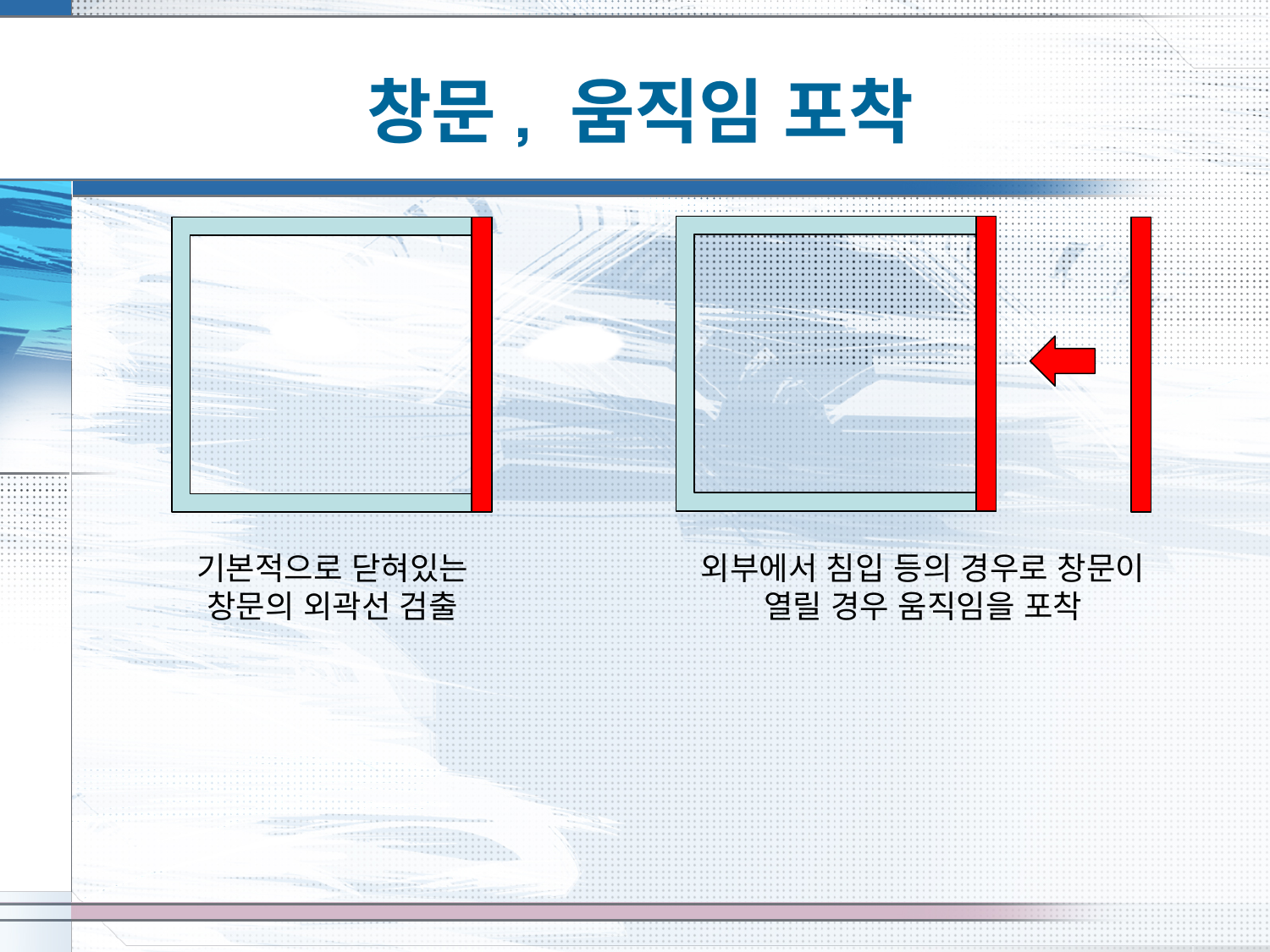

# 창문, 움직임 포착

기본적으로 닫혀있는
창문의 외곽선 검출
외부에서 침입 등의 경우로 창문이 열릴 경우 움직임을 포착